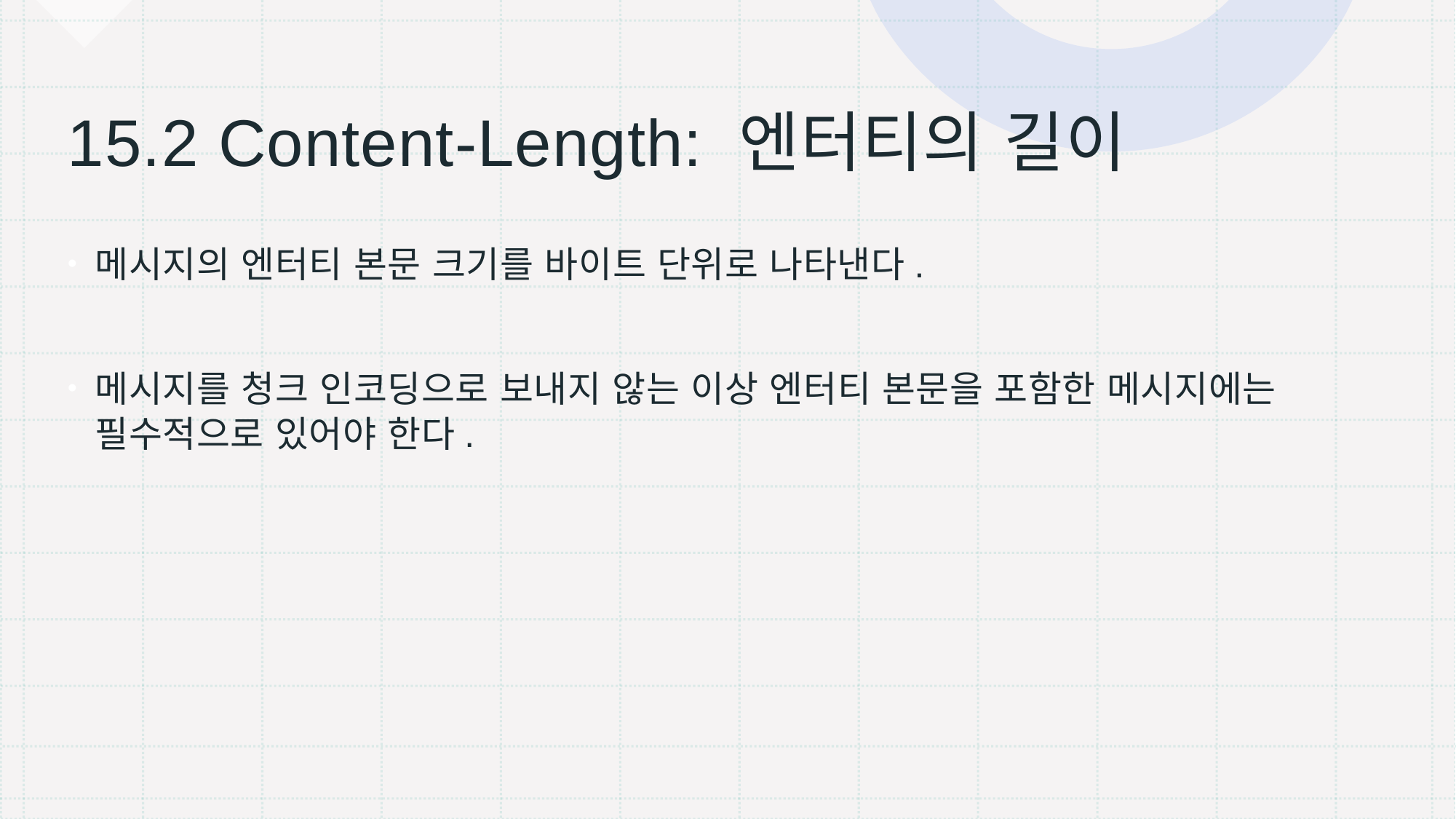

# 15.2 Content-Length: 엔터티의 길이
메시지의 엔터티 본문 크기를 바이트 단위로 나타낸다.

메시지를 청크 인코딩으로 보내지 않는 이상 엔터티 본문을 포함한 메시지에는 필수적으로 있어야 한다.